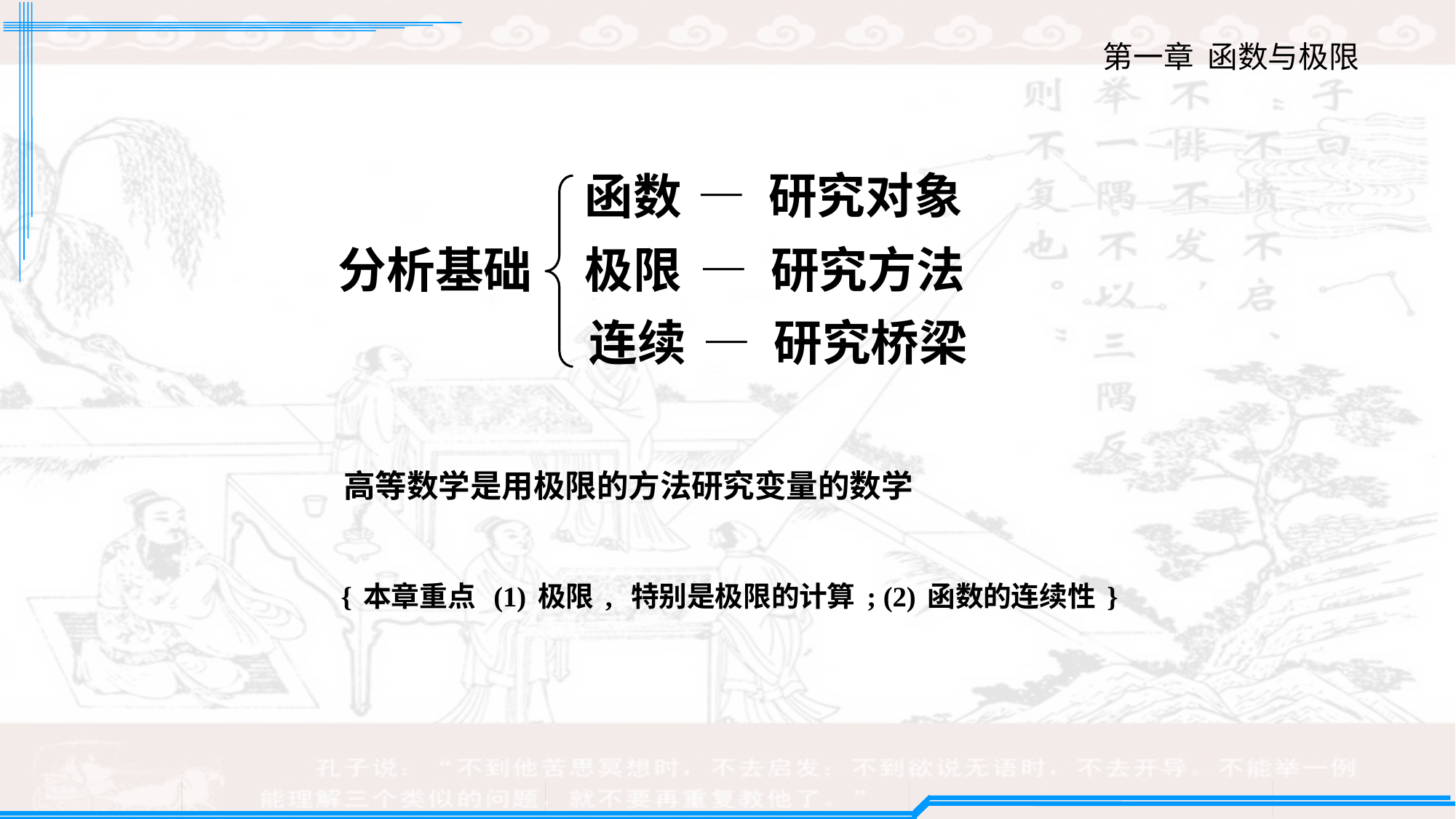

— 研究对象
函数

分析基础
极限
— 研究方法
连续
— 研究桥梁
高等数学是用极限的方法研究变量的数学
{本章重点 (1)极限, 特别是极限的计算; (2)函数的连续性}